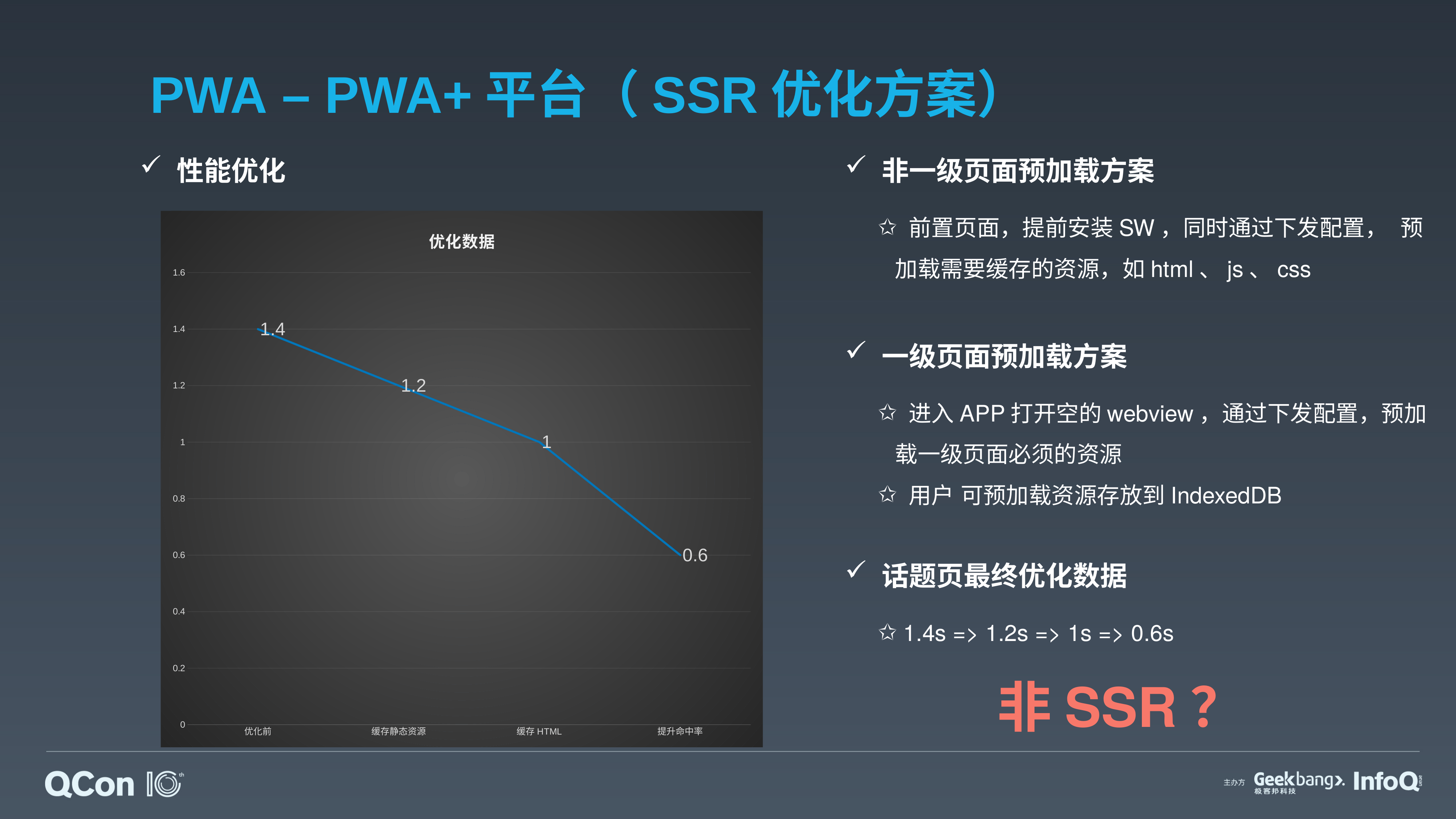

# PWA – PWA+平台（SSR优化方案）
 性能优化
 非一级页面预加载方案
 前置页面，提前安装SW，同时通过下发配置，  预加载需要缓存的资源，如html、js、css

[unsupported chart]

 一级页面预加载方案
 进入APP打开空的webview，通过下发配置，预加载一级页面必须的资源
 用户 可预加载资源存放到IndexedDB

 话题页最终优化数据
 1.4s => 1.2s => 1s => 0.6s

非SSR？